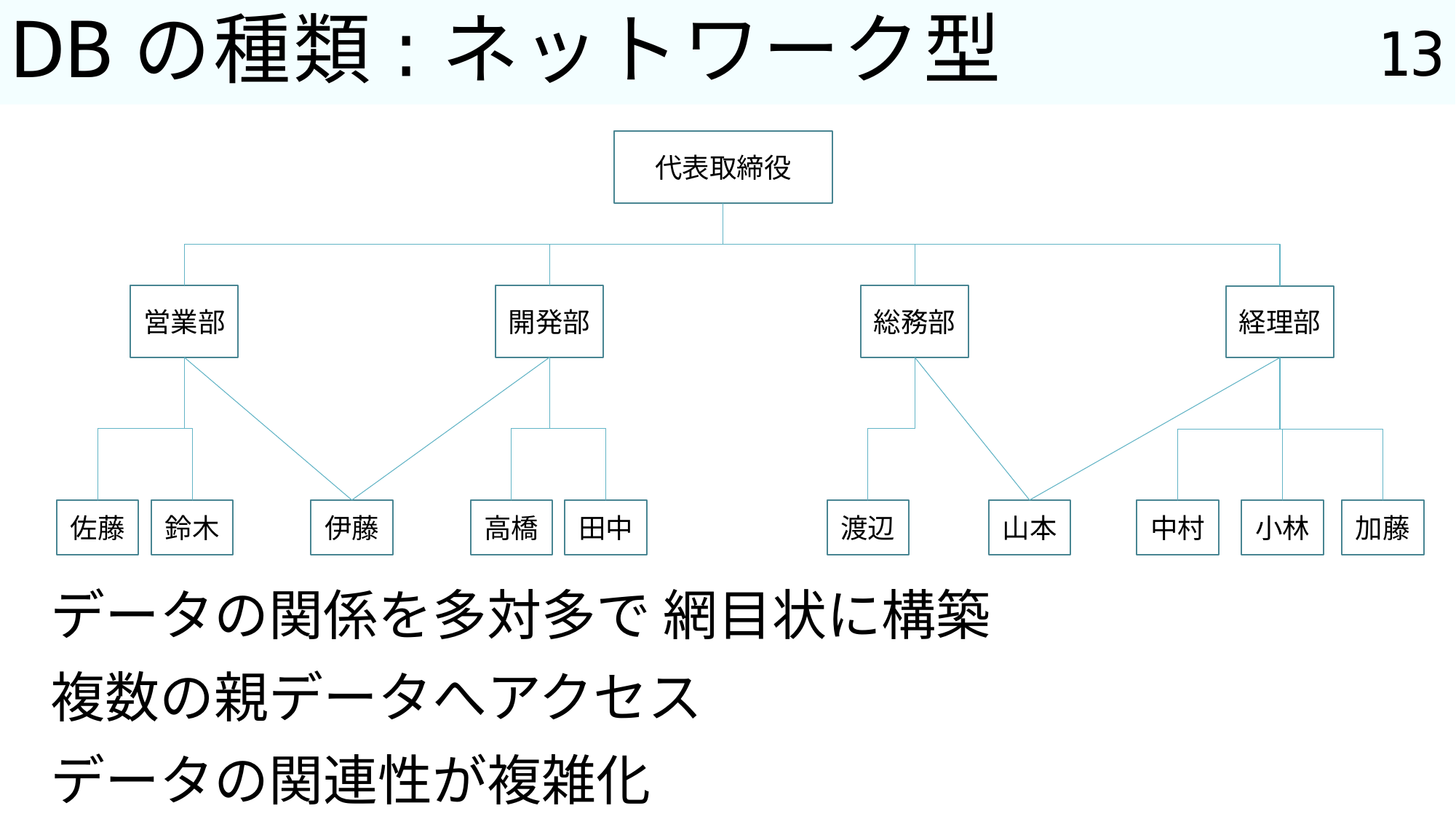

13
# DBの種類:ネットワーク型
代表取締役
営業部
総務部
開発部
経理部
鈴木
伊藤
山本
小林
佐藤
渡辺
中村
加藤
田中
高橋
データの関係を多対多で 網目状に構築
複数の親データへアクセス
データの関連性が複雑化